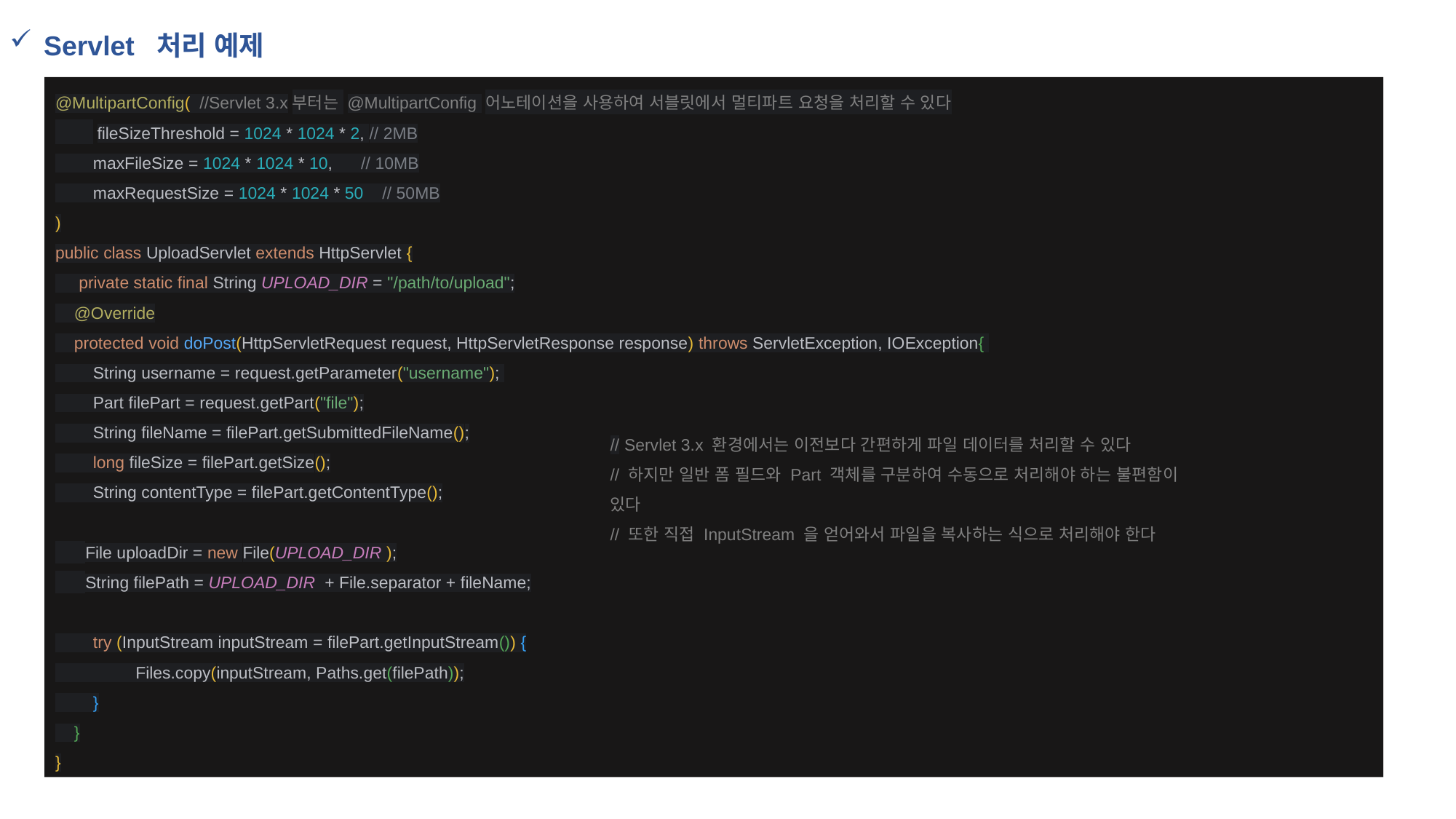

Servlet  처리 예제
@MultipartConfig(  //Servlet 3.x부터는 @MultipartConfig 어노테이션을 사용하여 서블릿에서 멀티파트 요청을 처리할 수 있다
        fileSizeThreshold = 1024 * 1024 * 2, // 2MB
        maxFileSize = 1024 * 1024 * 10,      // 10MB
        maxRequestSize = 1024 * 1024 * 50    // 50MB
)
public class UploadServlet extends HttpServlet {
     private static final String UPLOAD_DIR = "/path/to/upload";
    @Override
    protected void doPost(HttpServletRequest request, HttpServletResponse response) throws ServletException, IOException{
        String username = request.getParameter("username");
        Part filePart = request.getPart("file");
        String fileName = filePart.getSubmittedFileName();
        long fileSize = filePart.getSize();
        String contentType = filePart.getContentType();
   File uploadDir = new File(UPLOAD_DIR );
   String filePath = UPLOAD_DIR  + File.separator + fileName;
        try (InputStream inputStream = filePart.getInputStream()) {
                 Files.copy(inputStream, Paths.get(filePath));
        }
    }
}
// Servlet 3.x 환경에서는 이전보다 간편하게 파일 데이터를 처리할 수 있다
// 하지만 일반 폼 필드와 Part 객체를 구분하여 수동으로 처리해야 하는 불편함이 있다
// 또한 직접 InputStream 을 얻어와서 파일을 복사하는 식으로 처리해야 한다